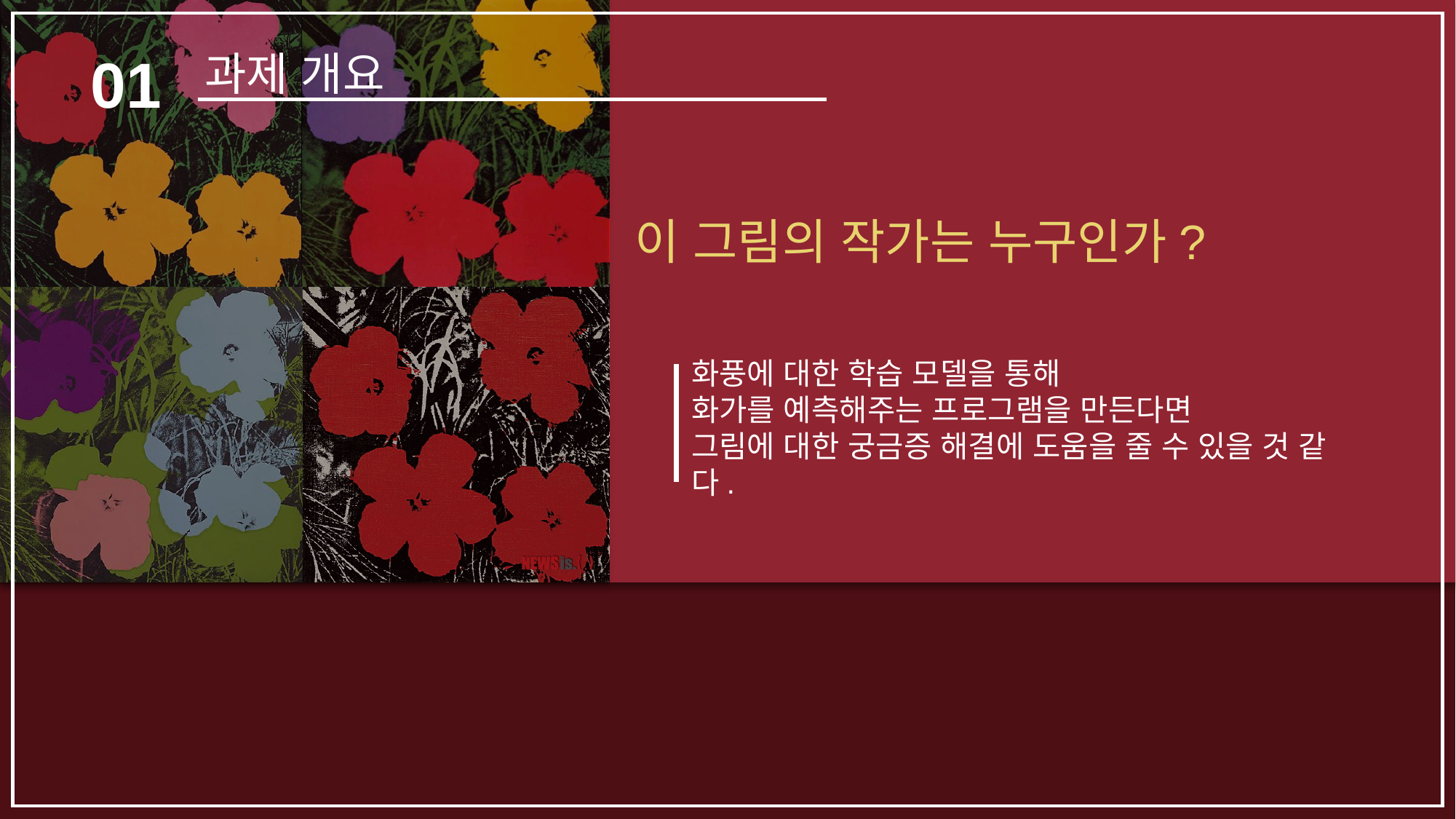

과제 개요
01
이 그림의 작가는 누구인가?

화풍에 대한 학습 모델을 통해
화가를 예측해주는 프로그램을 만든다면
그림에 대한 궁금증 해결에 도움을 줄 수 있을 것 같다.